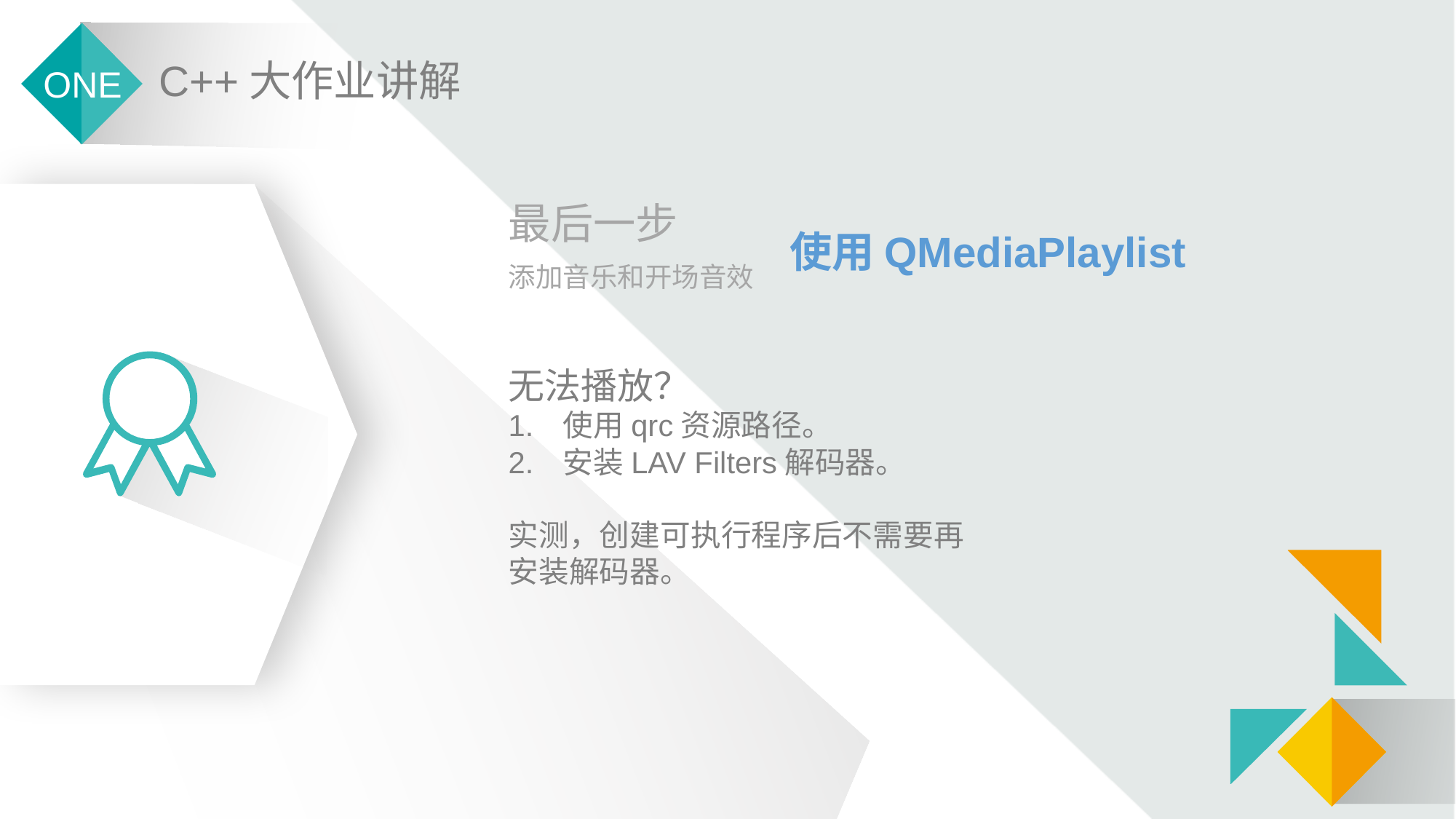

最后一步
添加音乐和开场音效
使用QMediaPlaylist

无法播放？
使用qrc资源路径。
安装LAV Filters解码器。

实测，创建可执行程序后不需要再安装解码器。